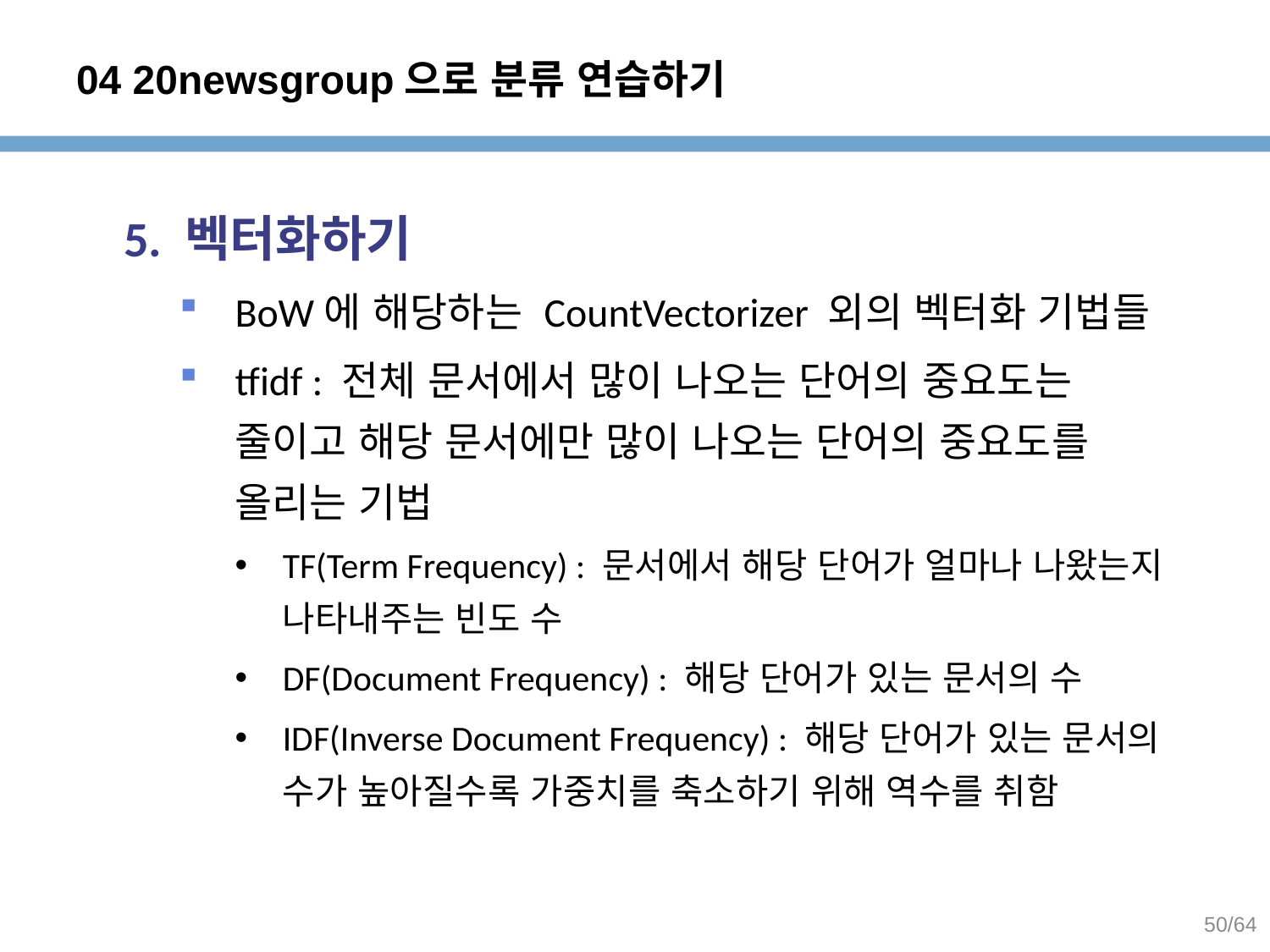

# 04 20newsgroup으로 분류 연습하기
5. 벡터화하기
BoW에 해당하는 CountVectorizer 외의 벡터화 기법들
tfidf : 전체 문서에서 많이 나오는 단어의 중요도는 줄이고 해당 문서에만 많이 나오는 단어의 중요도를 올리는 기법
TF(Term Frequency) : 문서에서 해당 단어가 얼마나 나왔는지 나타내주는 빈도 수
DF(Document Frequency) : 해당 단어가 있는 문서의 수
IDF(Inverse Document Frequency) : 해당 단어가 있는 문서의 수가 높아질수록 가중치를 축소하기 위해 역수를 취함
50/64